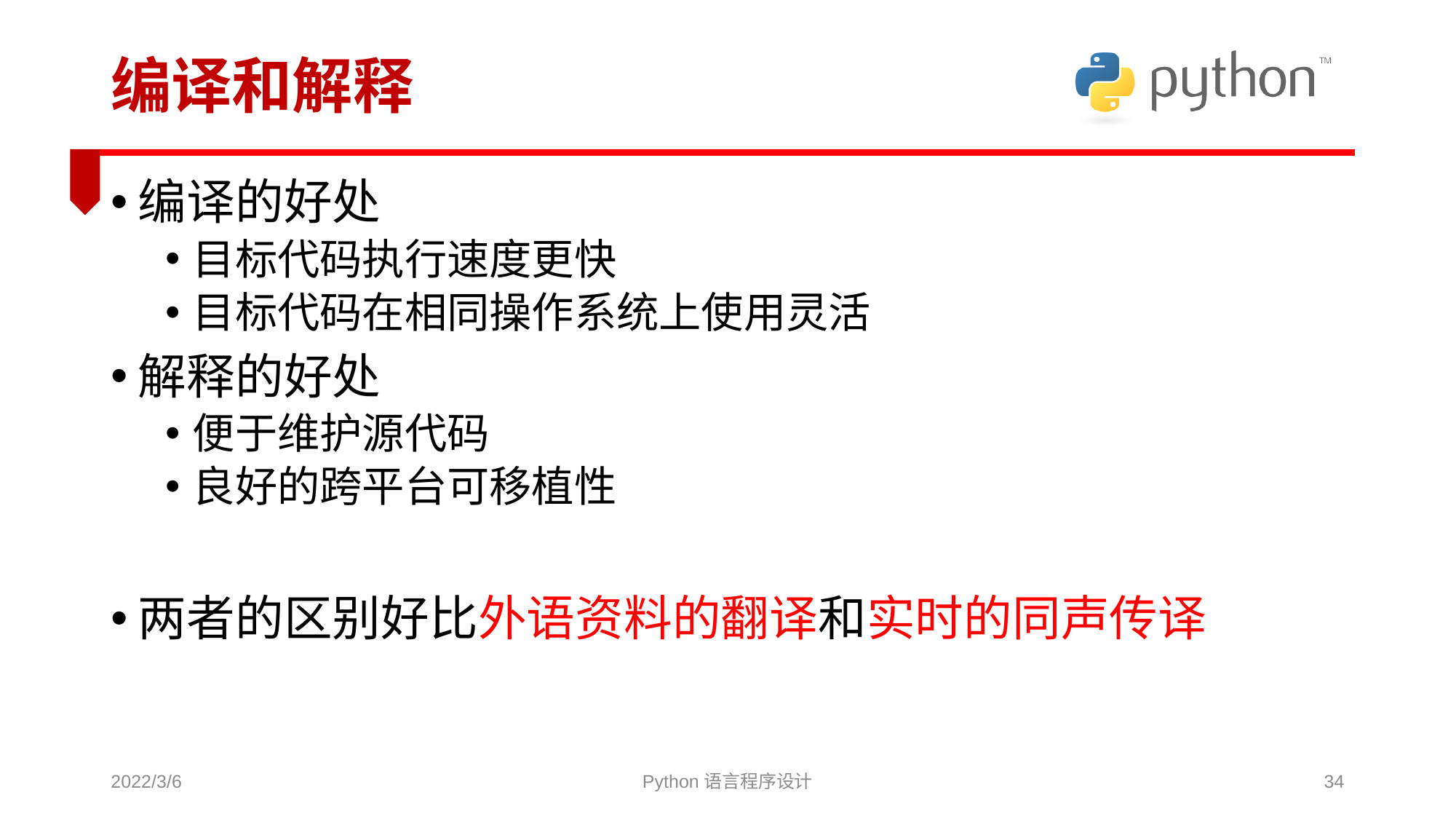

# 编译和解释
编译的好处
目标代码执行速度更快
目标代码在相同操作系统上使用灵活
解释的好处
便于维护源代码
良好的跨平台可移植性

两者的区别好比外语资料的翻译和实时的同声传译
2022/3/6
Python语言程序设计
34